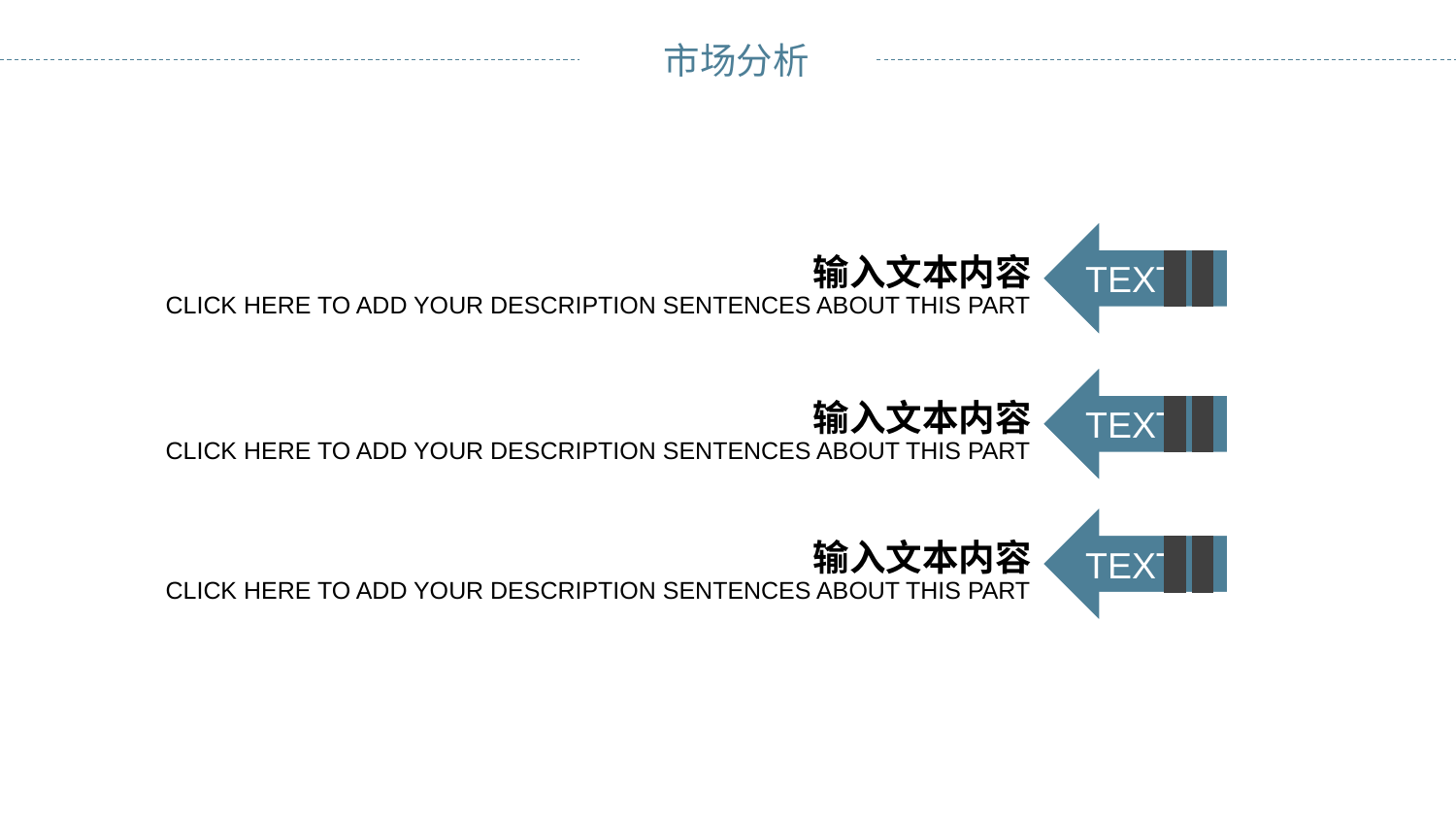

TEXT
输入文本内容
CLICK HERE TO ADD YOUR DESCRIPTION SENTENCES ABOUT THIS PART
TEXT
输入文本内容
CLICK HERE TO ADD YOUR DESCRIPTION SENTENCES ABOUT THIS PART
TEXT
输入文本内容
CLICK HERE TO ADD YOUR DESCRIPTION SENTENCES ABOUT THIS PART